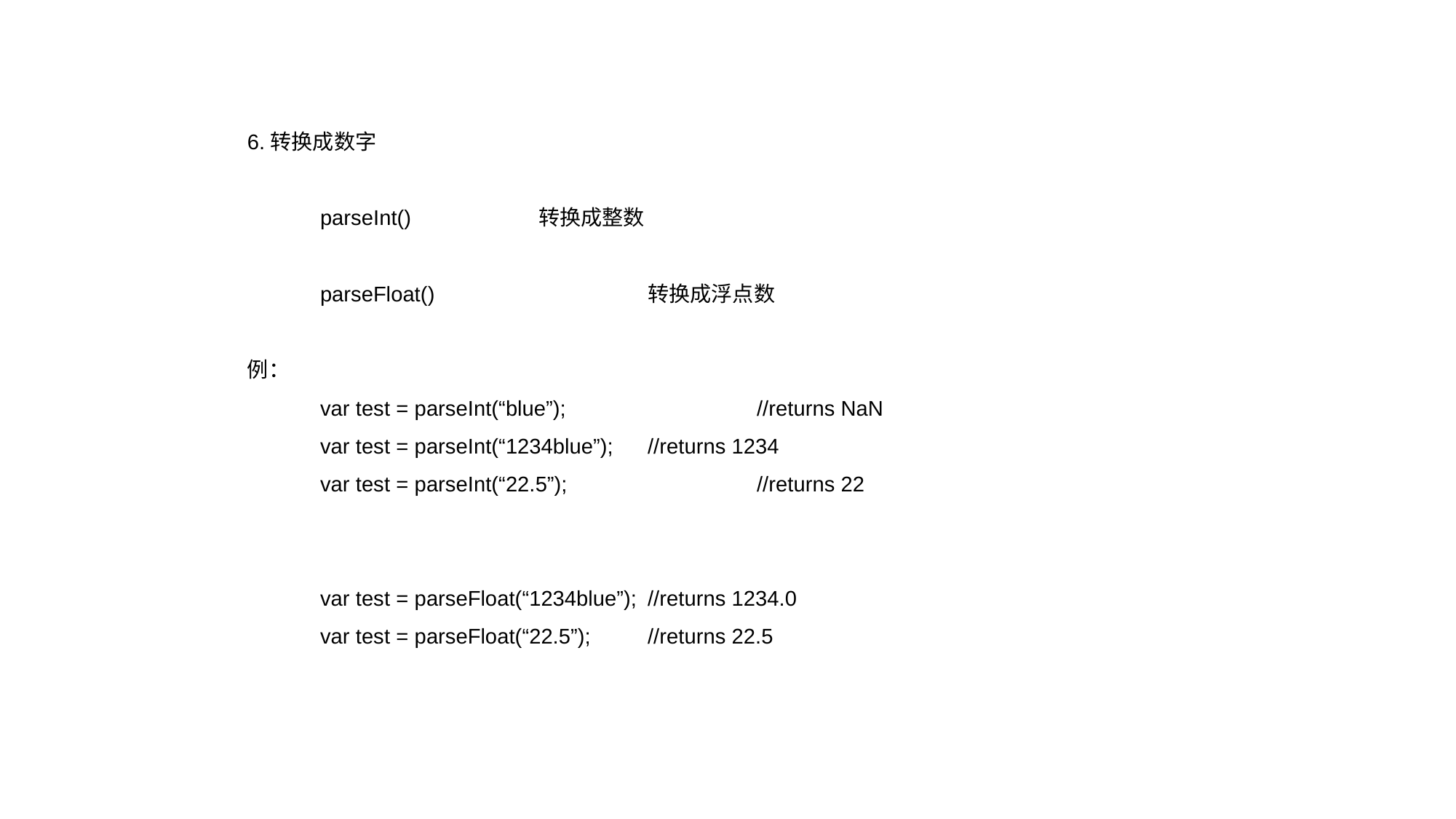

6.转换成数字

	parseInt()		转换成整数

	parseFloat()		转换成浮点数

例：
	var test = parseInt(“blue”);		//returns NaN
	var test = parseInt(“1234blue”);	//returns 1234
	var test = parseInt(“22.5”);		//returns 22

	var test = parseFloat(“1234blue”);	//returns 1234.0
	var test = parseFloat(“22.5”);	//returns 22.5